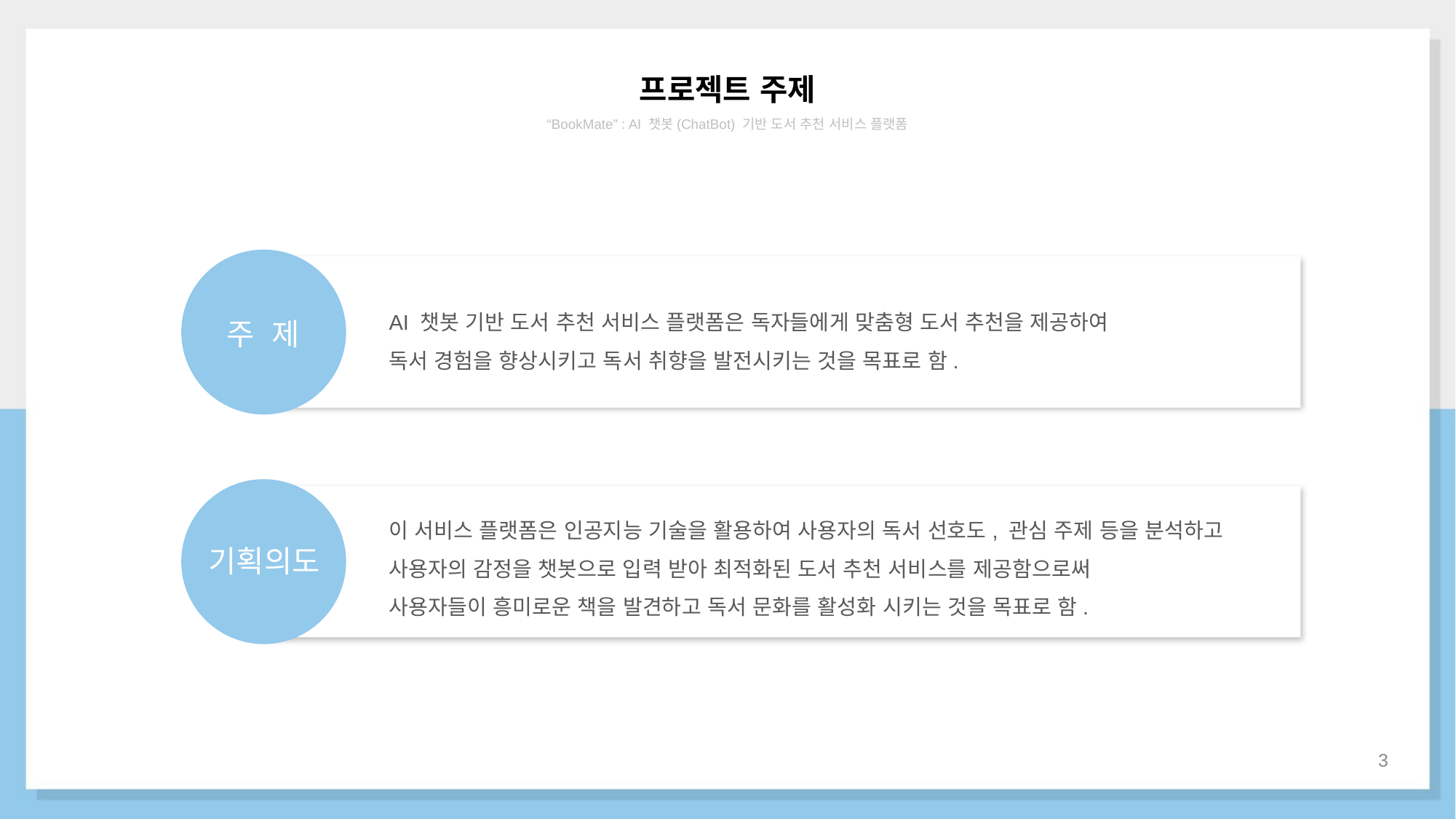

프로젝트 주제
“BookMate” : AI 챗봇(ChatBot) 기반 도서 추천 서비스 플랫폼

AI 챗봇 기반 도서 추천 서비스 플랫폼은 독자들에게 맞춤형 도서 추천을 제공하여
독서 경험을 향상시키고 독서 취향을 발전시키는 것을 목표로 함.
주  제

이 서비스 플랫폼은 인공지능 기술을 활용하여 사용자의 독서 선호도, 관심 주제 등을 분석하고
사용자의 감정을 챗봇으로 입력 받아 최적화된 도서 추천 서비스를 제공함으로써
사용자들이 흥미로운 책을 발견하고 독서 문화를 활성화 시키는 것을 목표로 함.
기획의도
3